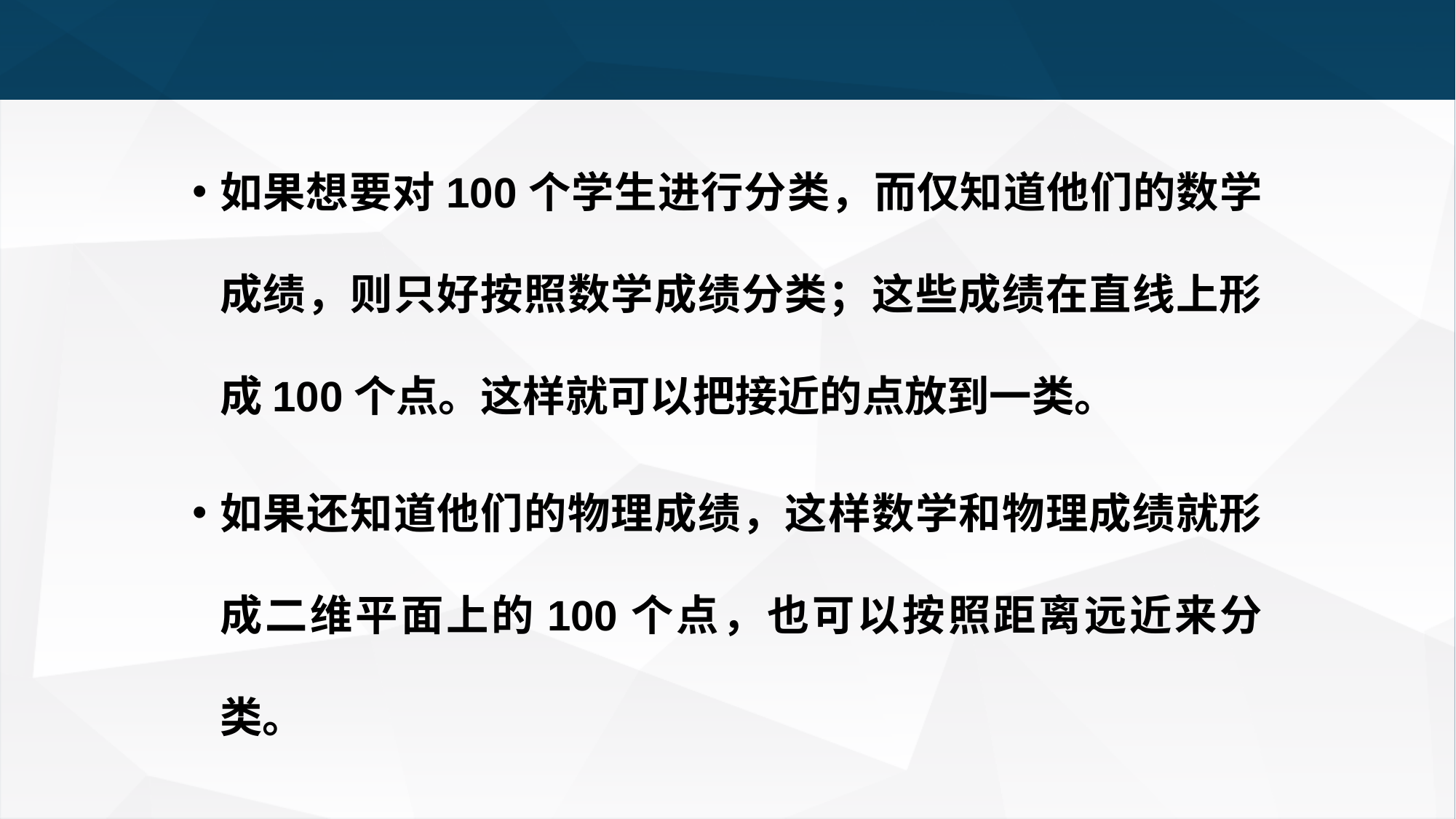

#
如果想要对100个学生进行分类，而仅知道他们的数学成绩，则只好按照数学成绩分类；这些成绩在直线上形成100个点。这样就可以把接近的点放到一类。
如果还知道他们的物理成绩，这样数学和物理成绩就形成二维平面上的100个点，也可以按照距离远近来分类。